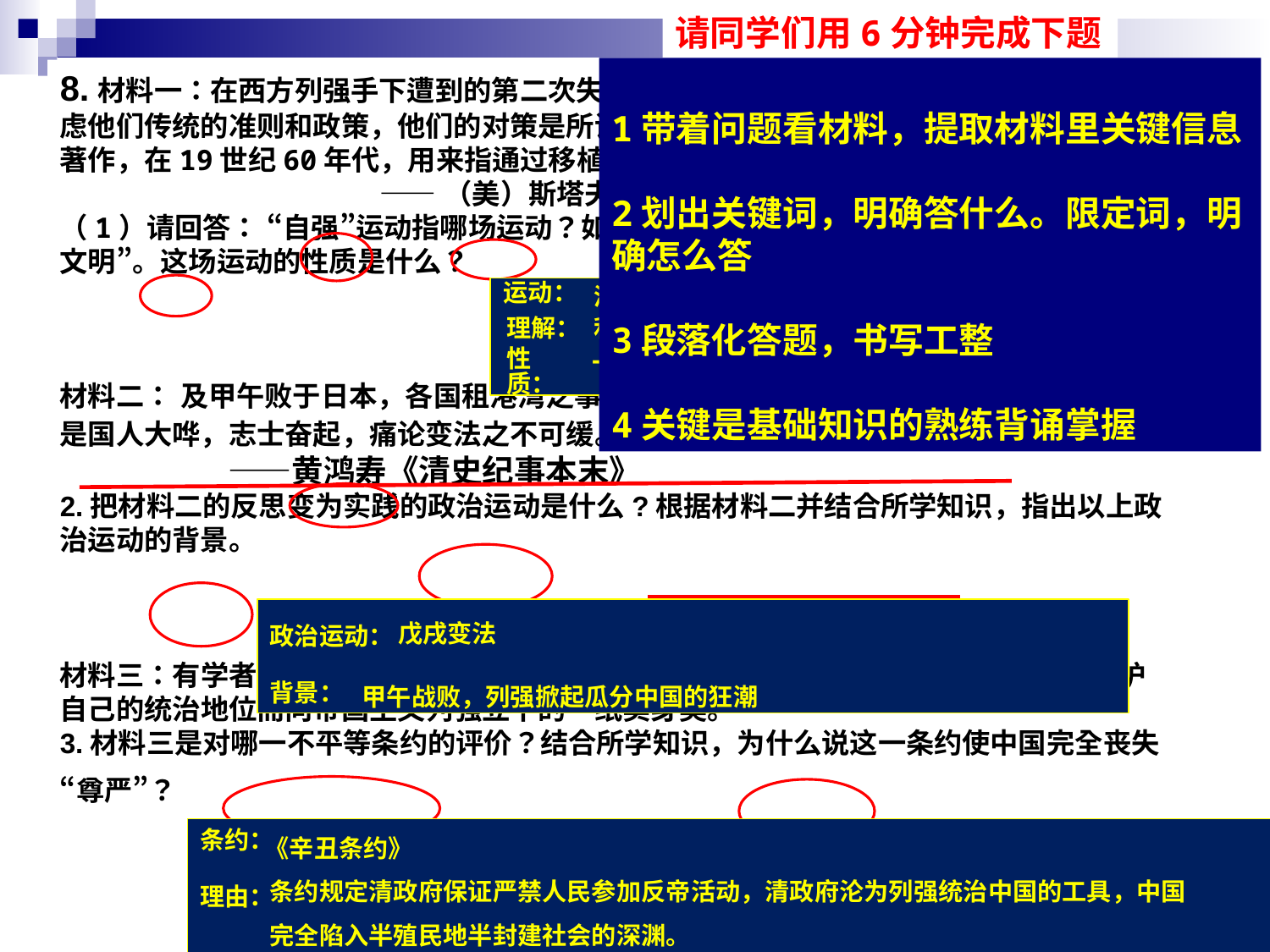

请同学们用6分钟完成下题

1带着问题看材料，提取材料里关键信息

2划出关键词，明确答什么。限定词，明确怎么答

3段落化答题，书写工整

4关键是基础知识的熟练背诵掌握
8.材料一：在西方列强手下遭到的第二次失败，使中国少数有远见的知识分子再次重新考虑他们传统的准则和政策，他们的对策是所谓的“自强”运动。这一词语本身出自儒家经典著作，在19世纪60年代，用来指通过移植西方的机械制造来保护中国文明。
                                         ——（美）斯塔夫里阿诺斯《全球通史》
（1）请回答： “自强”运动指哪场运动？如何理解“通过移植西方的机械制造来保护中国文明”。这场运动的性质是什么？

材料二： 及甲午败于日本，各国租港湾之事，相逼而来，瓜分支那之说，腾沸于全球。于是国人大哗，志士奋起，痛论变法之不可缓。帝亦知非实行变法，不能立国。                                     ——黄鸿寿《清史纪事本末》
2.把材料二的反思变为实践的政治运动是什么?根据材料二并结合所学知识，指出以上政治运动的背景。

材料三：有学者在评价某不平等条约时说“这完全是……以慈禧太后为首的清王朝为维护自己的统治地位而向帝国主义列强立下的一纸卖身契。”
3.材料三是对哪一不平等条约的评价？结合所学知识，为什么说这一条约使中国完全丧失“尊严”？

运动：

洋务运动
利用西方先进技术，维护清朝统治
理解：
一场失败的统治者的自救运动
性质：

戊戌变法
政治运动：
背景：
甲午战败，列强掀起瓜分中国的狂潮

《辛丑条约》
条约：
理由：

条约规定清政府保证严禁人民参加反帝活动，清政府沦为列强统治中国的工具，中国完全陷入半殖民地半封建社会的深渊。